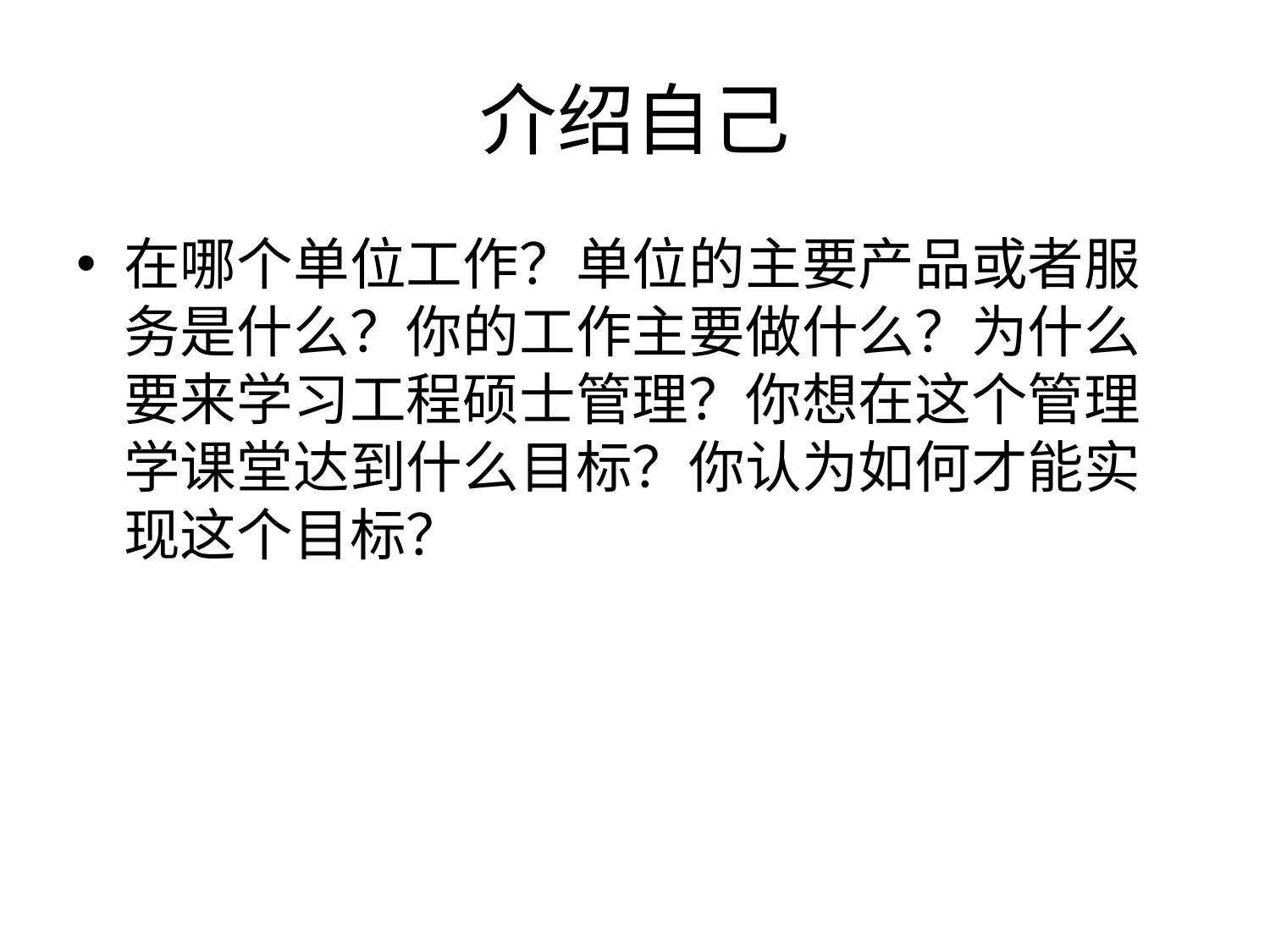

# 介绍自己
在哪个单位工作？单位的主要产品或者服务是什么？你的工作主要做什么？为什么要来学习工程硕士管理？你想在这个管理学课堂达到什么目标？你认为如何才能实现这个目标？